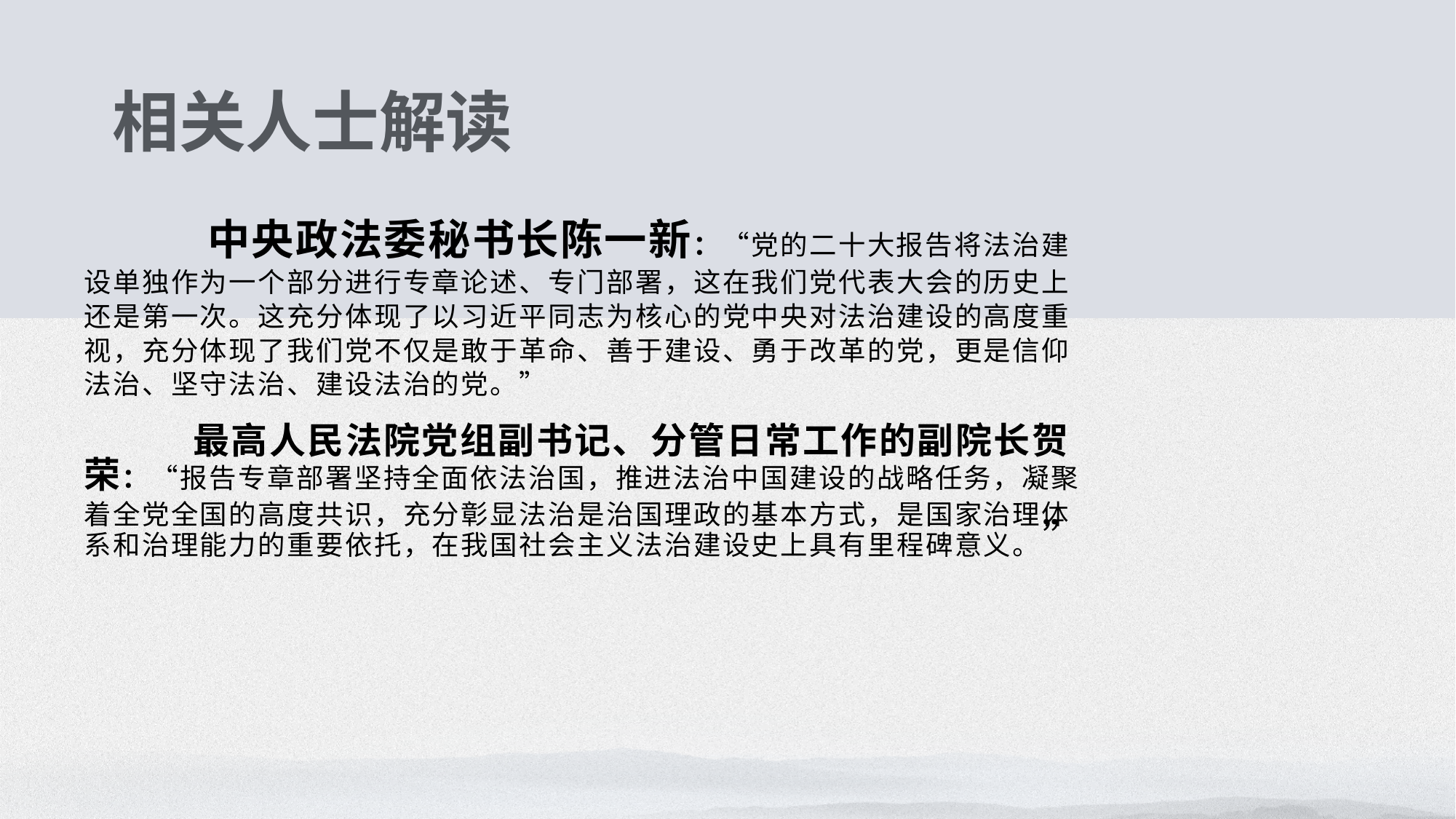

相关人士解读
	 中央政法委秘书长陈一新：“党的二十大报告将法治建设单独作为一个部分进行专章论述、专门部署，这在我们党代表大会的历史上还是第一次。这充分体现了以习近平同志为核心的党中央对法治建设的高度重视，充分体现了我们党不仅是敢于革命、善于建设、勇于改革的党，更是信仰法治、坚守法治、建设法治的党。”
	最高人民法院党组副书记、分管日常工作的副院长贺荣：“报告专章部署坚持全面依法治国，推进法治中国建设的战略任务，凝聚着全党全国的高度共识，充分彰显法治是治国理政的基本方式，是国家治理体系和治理能力的重要依托，在我国社会主义法治建设史上具有里程碑意义。”